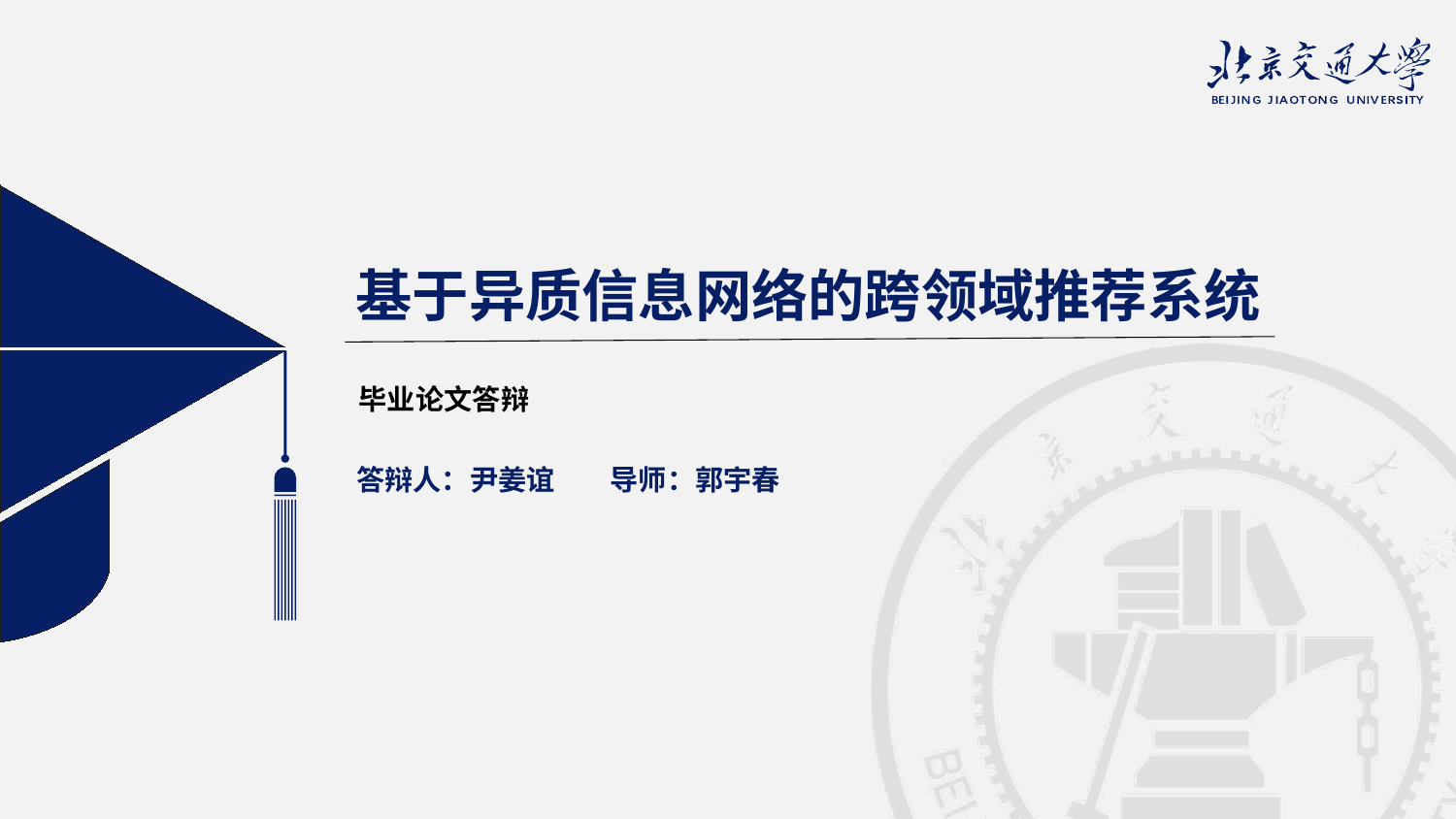

基于异质信息网络的跨领域推荐系统

毕业论文答辩
答辩人：尹姜谊
导师：郭宇春